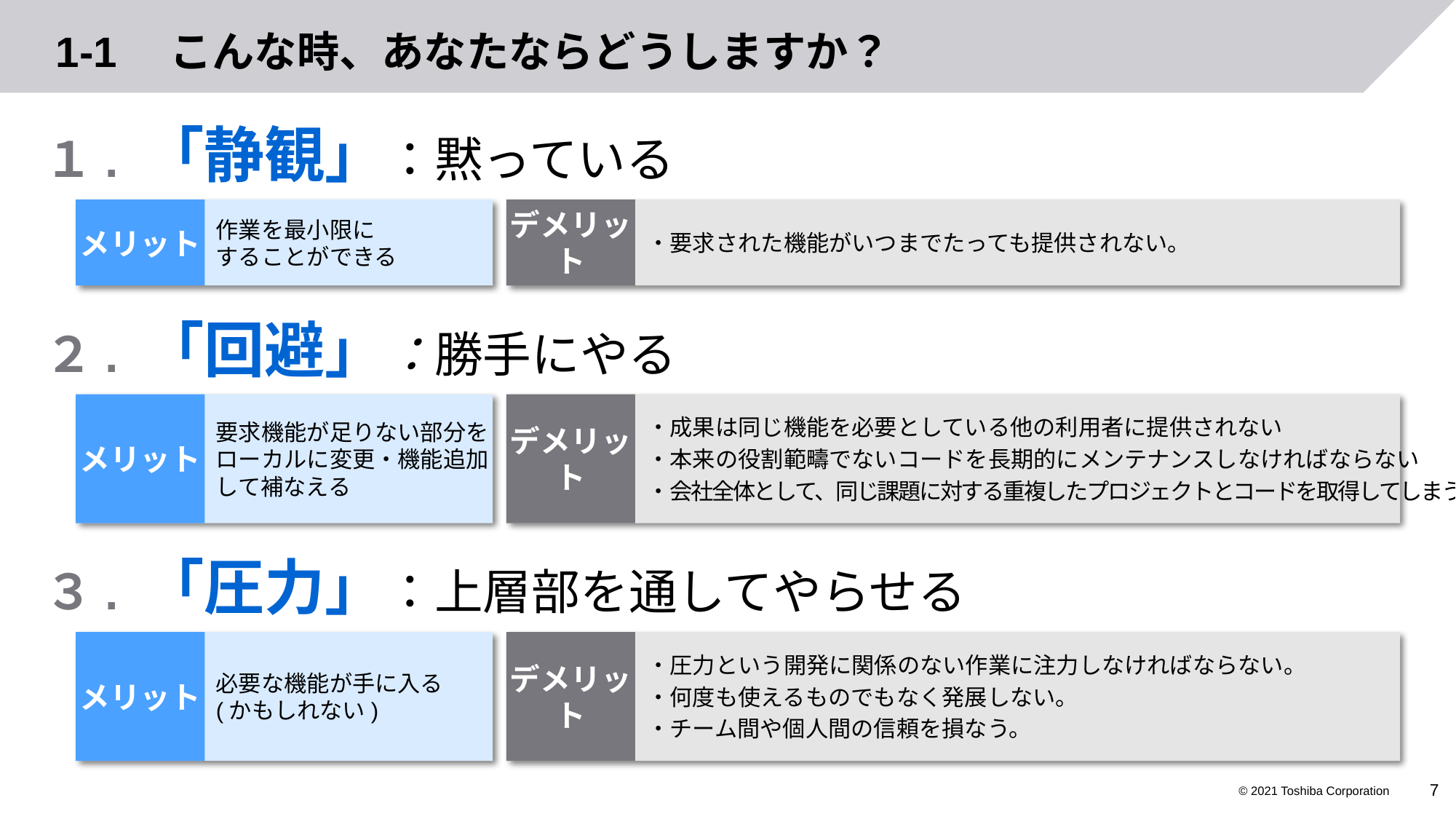

# 1-1　こんな時、あなたならどうしますか？
１. 「静観」：黙っている

メリット

デメリット
作業を最小限に
することができる
・要求された機能がいつまでたっても提供されない。
２. 「回避」：勝手にやる

メリット

デメリット
・成果は同じ機能を必要としている他の利用者に提供されない
・本来の役割範疇でないコードを長期的にメンテナンスしなければならない
・会社全体として、同じ課題に対する重複したプロジェクトとコードを取得してしまう
要求機能が足りない部分を
ローカルに変更・機能追加
して補なえる
３. 「圧力」：上層部を通してやらせる

メリット

デメリット
・圧力という開発に関係のない作業に注力しなければならない。
・何度も使えるものでもなく発展しない。
・チーム間や個人間の信頼を損なう。
必要な機能が手に入る
(かもしれない)